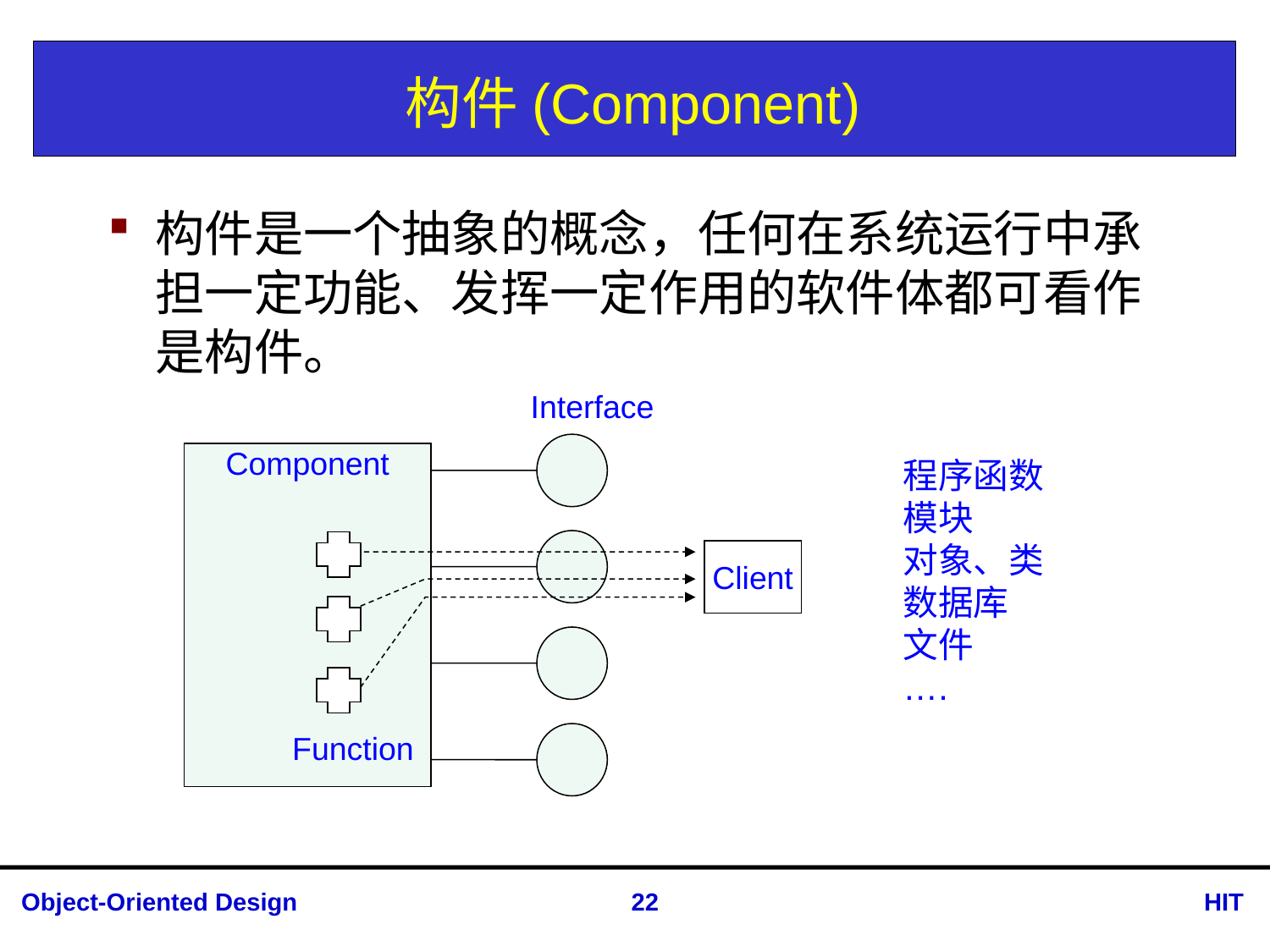

# 构件(Component)
构件是一个抽象的概念，任何在系统运行中承担一定功能、发挥一定作用的软件体都可看作是构件。

Interface

Component

Client

Function

程序函数
模块
对象、类
数据库
文件
….